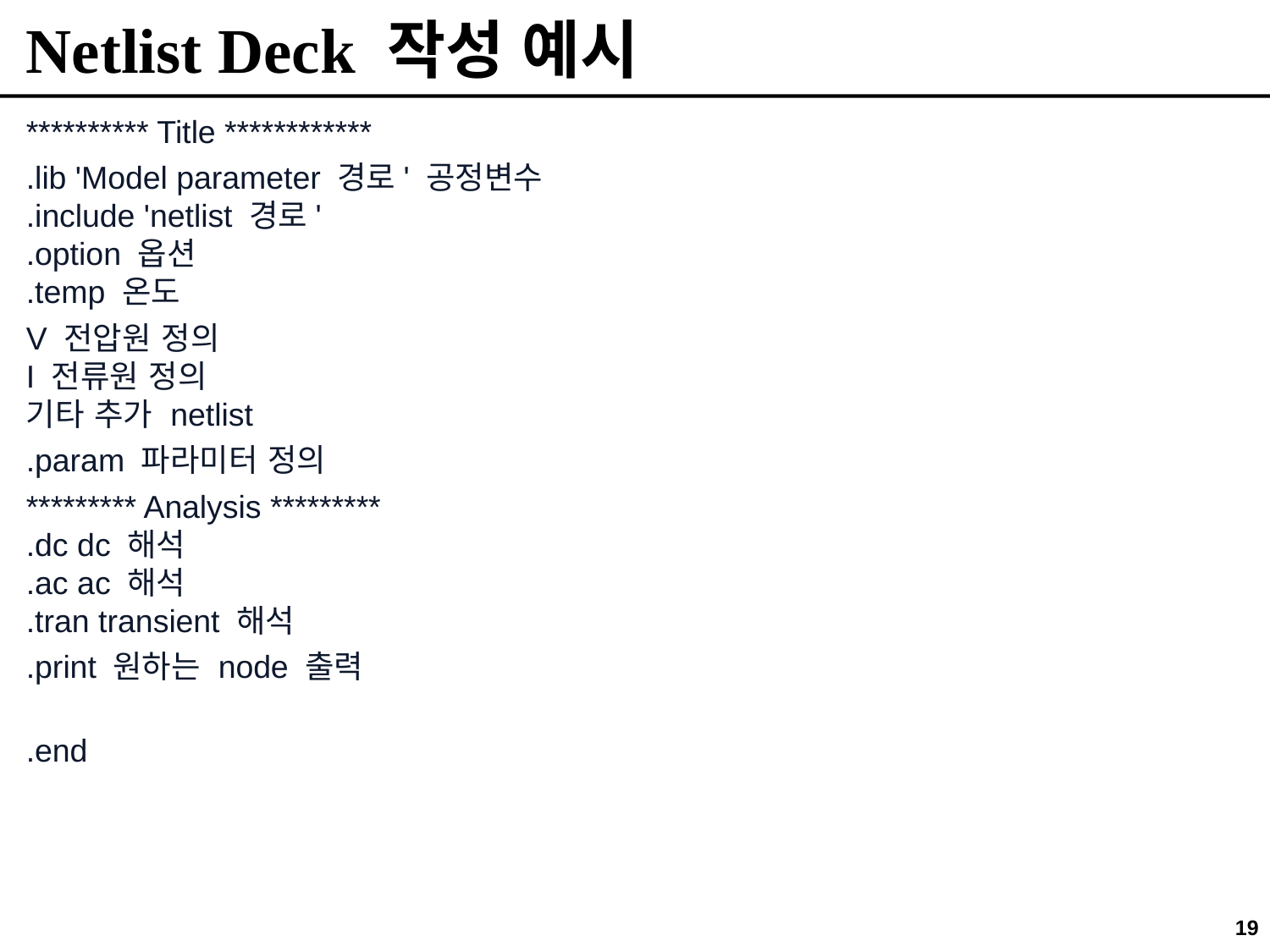

# Netlist Deck 작성 예시
********** Title ************
.lib 'Model parameter 경로' 공정변수
.include 'netlist 경로'
.option 옵션
.temp 온도
V 전압원 정의
I 전류원 정의
기타 추가 netlist
.param 파라미터 정의
********* Analysis *********
.dc dc 해석
.ac ac 해석
.tran transient 해석
.print 원하는 node 출력
.end